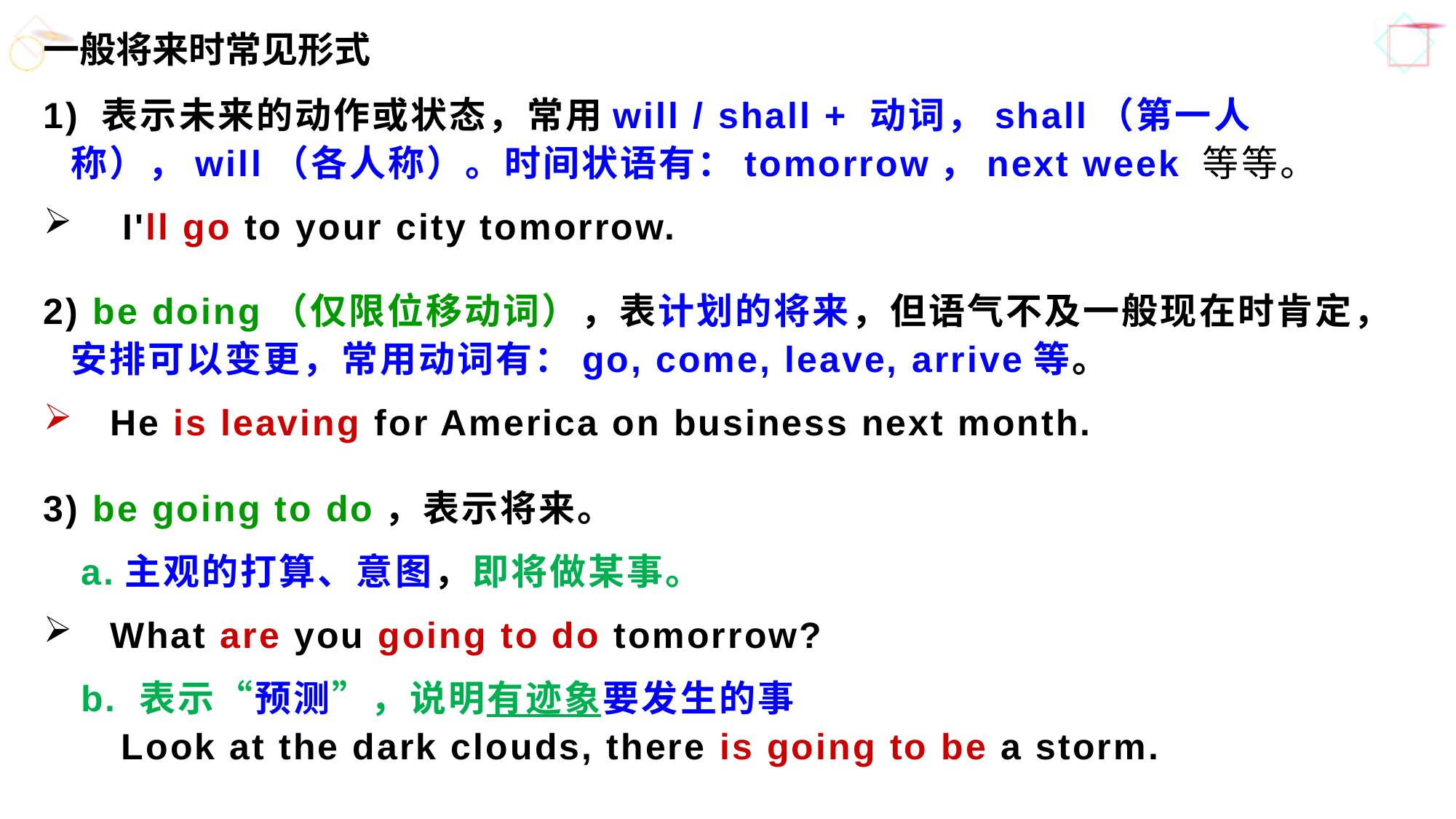

一般将来时常见形式
1) 表示未来的动作或状态，常用will / shall + 动词，shall（第一人称），will（各人称）。时间状语有：tomorrow，next week 等等。
    I'll go to your city tomorrow.

2) be doing（仅限位移动词），表计划的将来，但语气不及一般现在时肯定，安排可以变更，常用动词有：go, come, leave, arrive等。
   He is leaving for America on business next month.

3) be going to do，表示将来。
   a.主观的打算、意图，即将做某事。
   What are you going to do tomorrow?
   b. 表示“预测”，说明有迹象要发生的事
    Look at the dark clouds, there is going to be a storm.